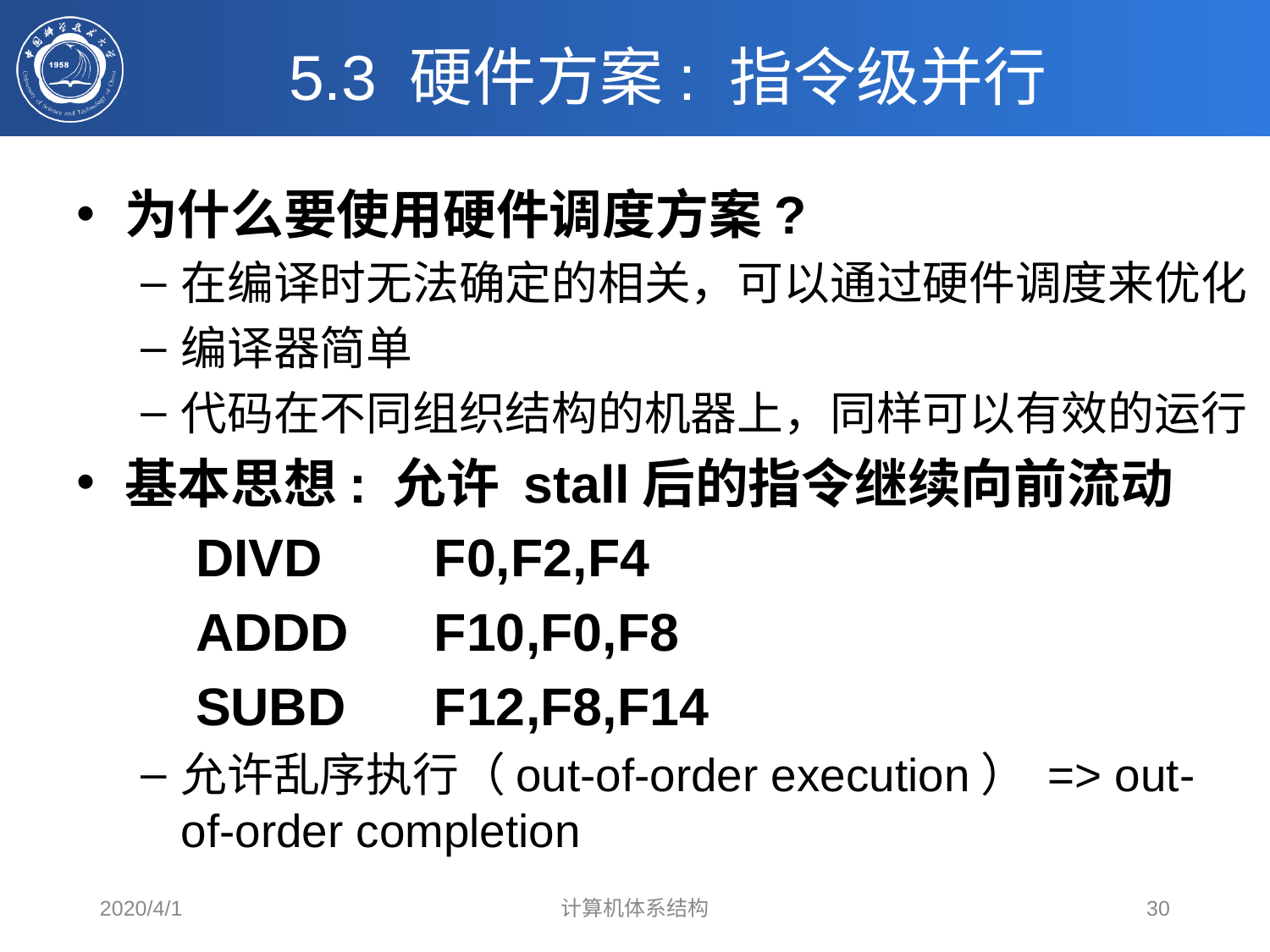

# 5.3 硬件方案: 指令级并行
为什么要使用硬件调度方案?
在编译时无法确定的相关，可以通过硬件调度来优化
编译器简单
代码在不同组织结构的机器上，同样可以有效的运行
基本思想: 允许 stall后的指令继续向前流动
		DIVD	F0,F2,F4
		ADDD	F10,F0,F8
		SUBD	F12,F8,F14
允许乱序执行（out-of-order execution） => out-of-order completion

2020/4/1
计算机体系结构
30